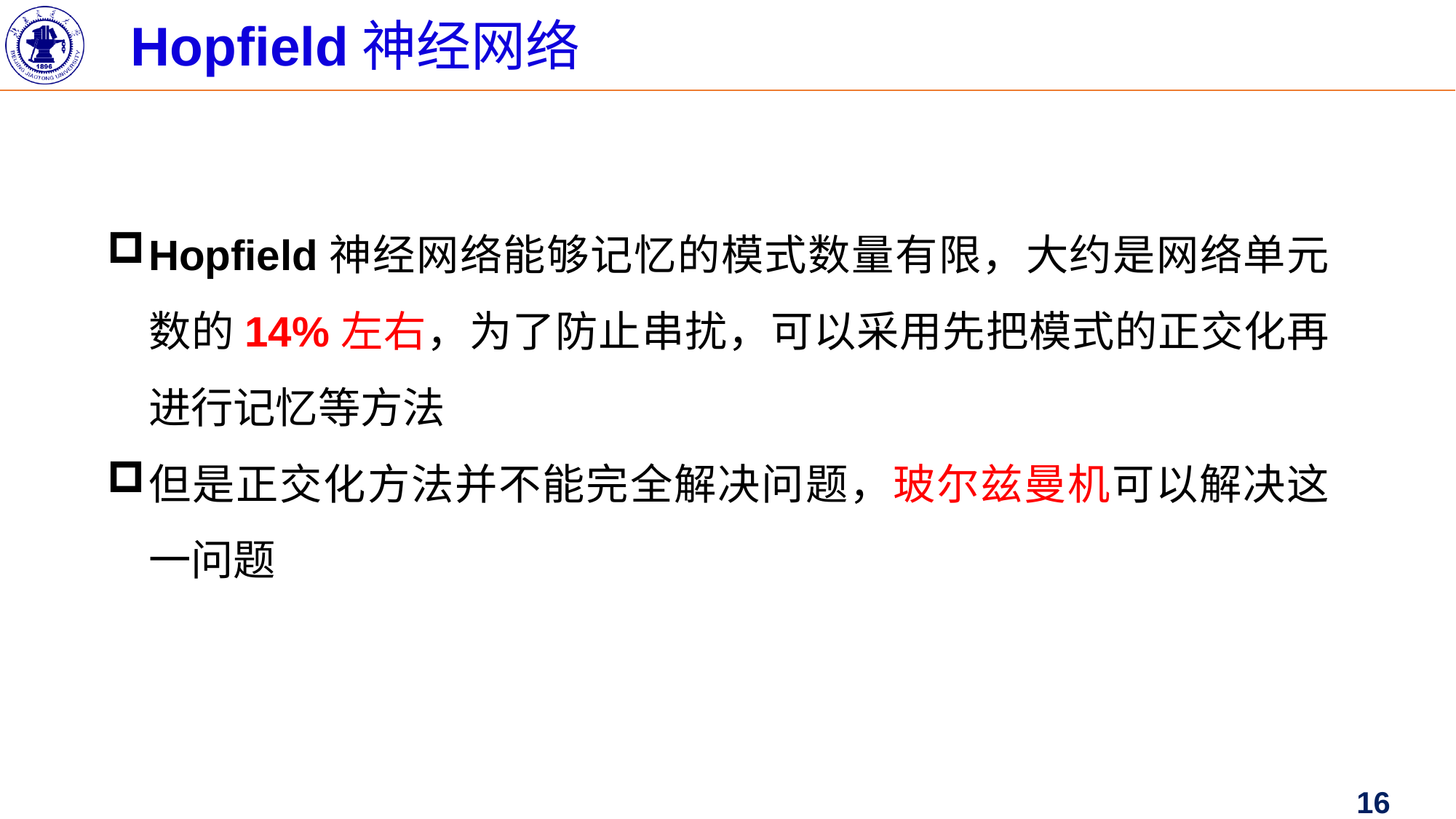

Hopfield神经网络
Hopfield神经网络能够记忆的模式数量有限，大约是网络单元数的14%左右，为了防止串扰，可以采用先把模式的正交化再进行记忆等方法
但是正交化方法并不能完全解决问题，玻尔兹曼机可以解决这一问题